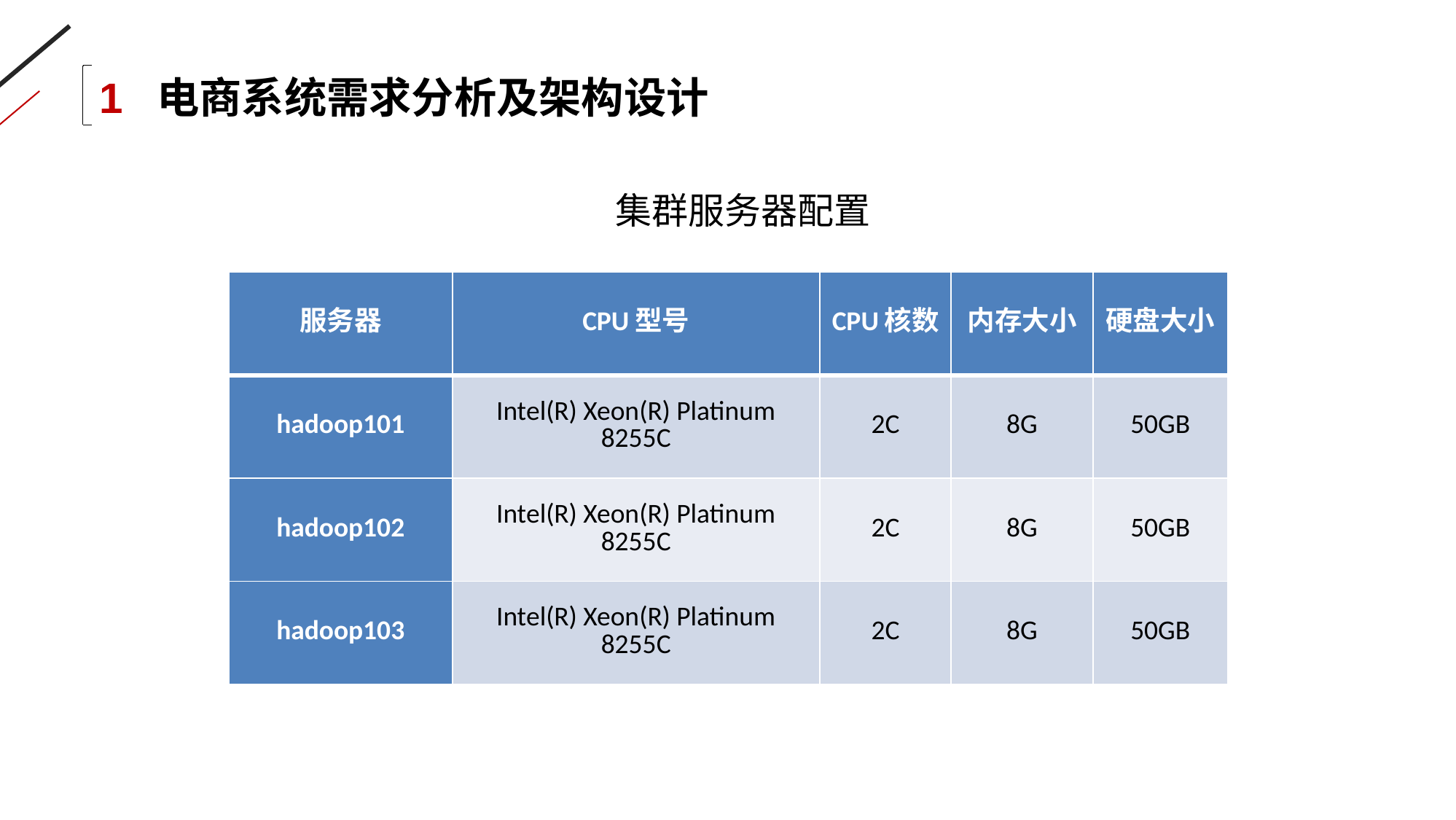

1  电商系统需求分析及架构设计

集群服务器配置
| 服务器 | CPU型号 | CPU核数 | 内存大小 | 硬盘大小 |
| --- | --- | --- | --- | --- |
| hadoop101 | Intel(R) Xeon(R) Platinum 8255C | 2C | 8G | 50GB |
| hadoop102 | Intel(R) Xeon(R) Platinum 8255C | 2C | 8G | 50GB |
| hadoop103 | Intel(R) Xeon(R) Platinum 8255C | 2C | 8G | 50GB |